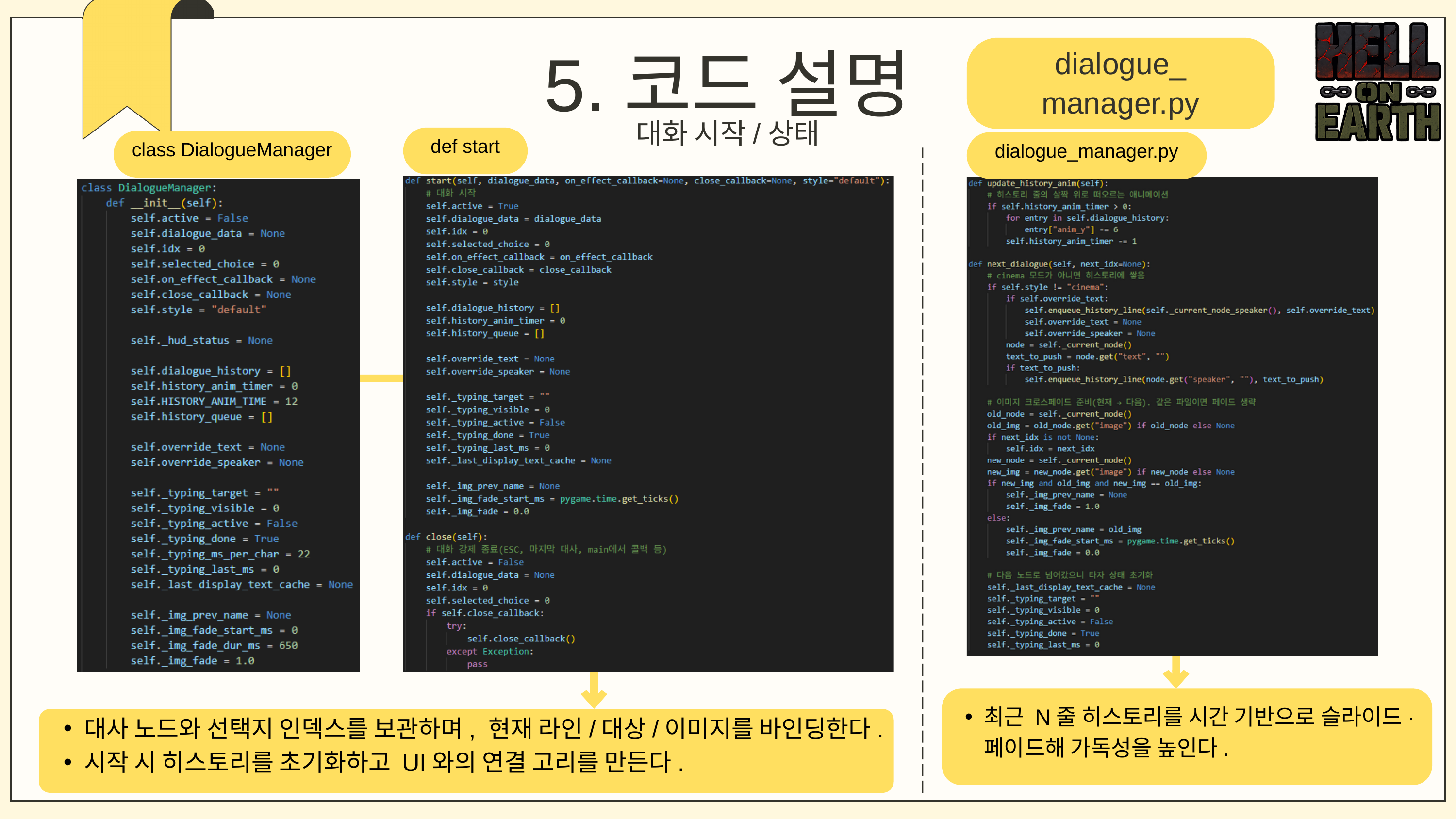

5.코드 설명

dialogue_
manager.py
대화 시작/상태

def start

class DialogueManager

dialogue_manager.py

최근 N줄 히스토리를 시간 기반으로 슬라이드·페이드해 가독성을 높인다.

대사 노드와 선택지 인덱스를 보관하며, 현재 라인/대상/이미지를 바인딩한다.
시작 시 히스토리를 초기화하고 UI와의 연결 고리를 만든다.